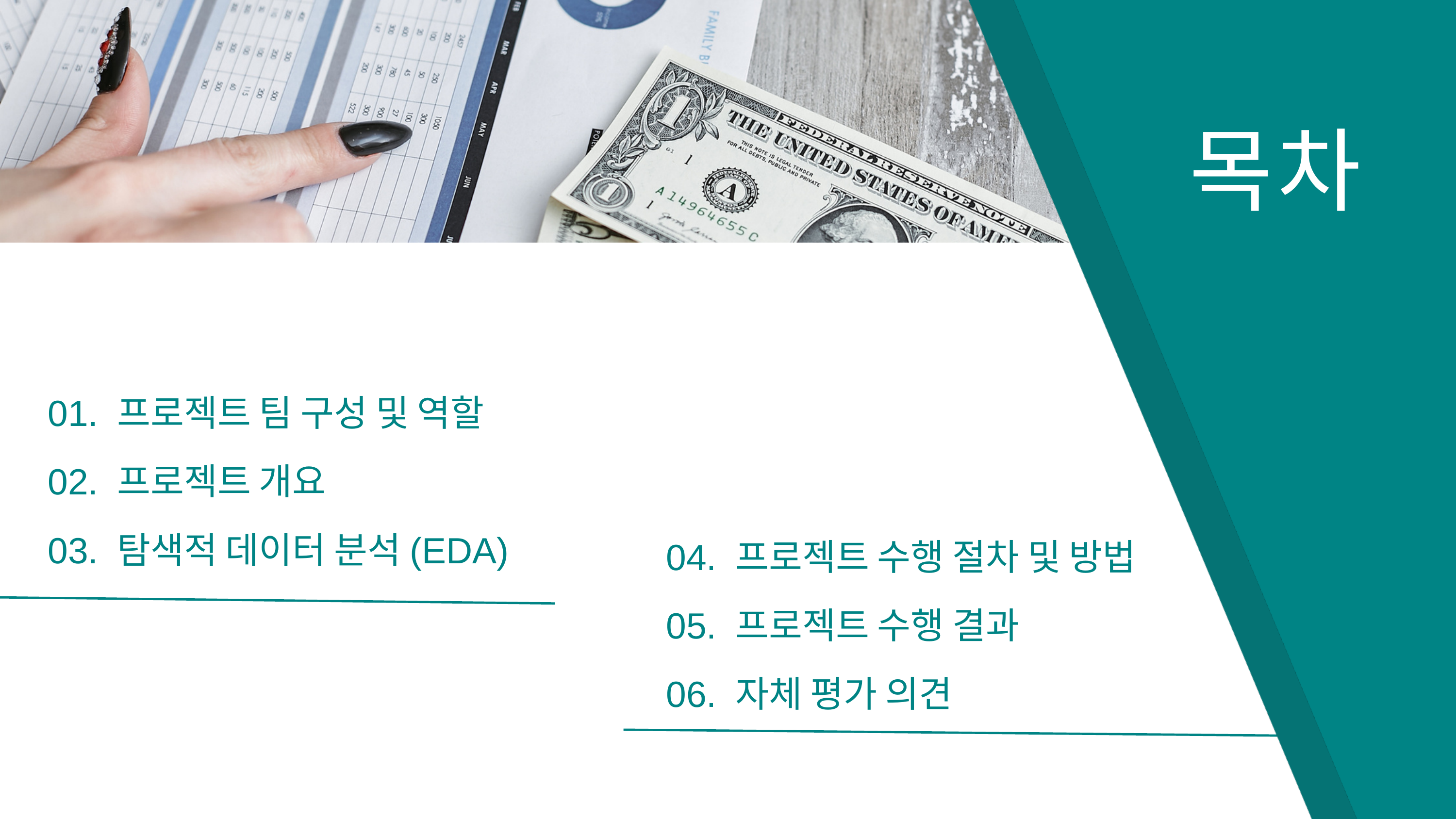

목차
01. 프로젝트 팀 구성 및 역할
02. 프로젝트 개요
03. 탐색적 데이터 분석(EDA)
04. 프로젝트 수행 절차 및 방법
05. 프로젝트 수행 결과
06. 자체 평가 의견